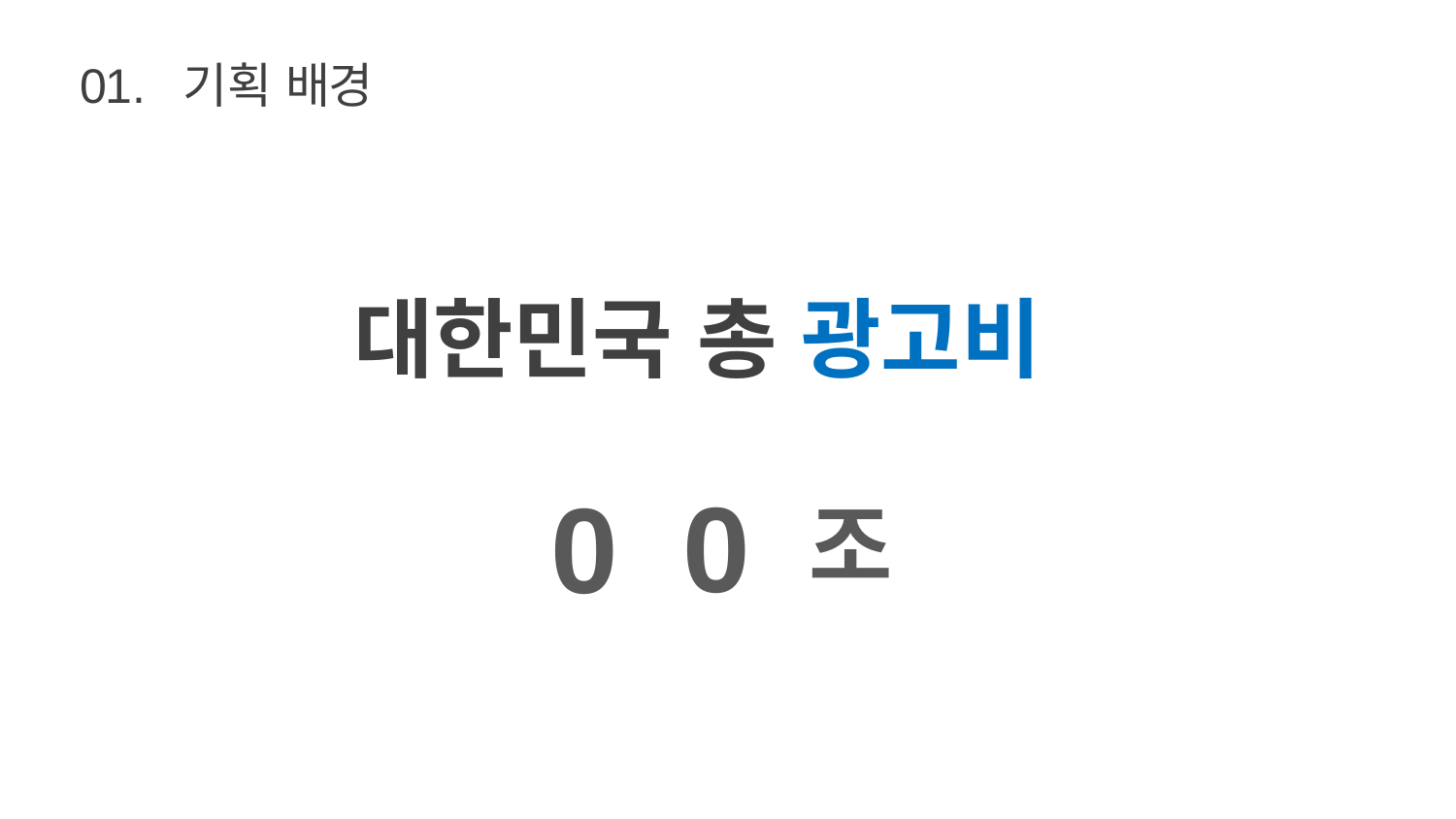

ㅍ
1
2
3
4
5
6
0
01.	기획 배경
대한민국 총 광고비
0
4
5
6
조
ㅍ